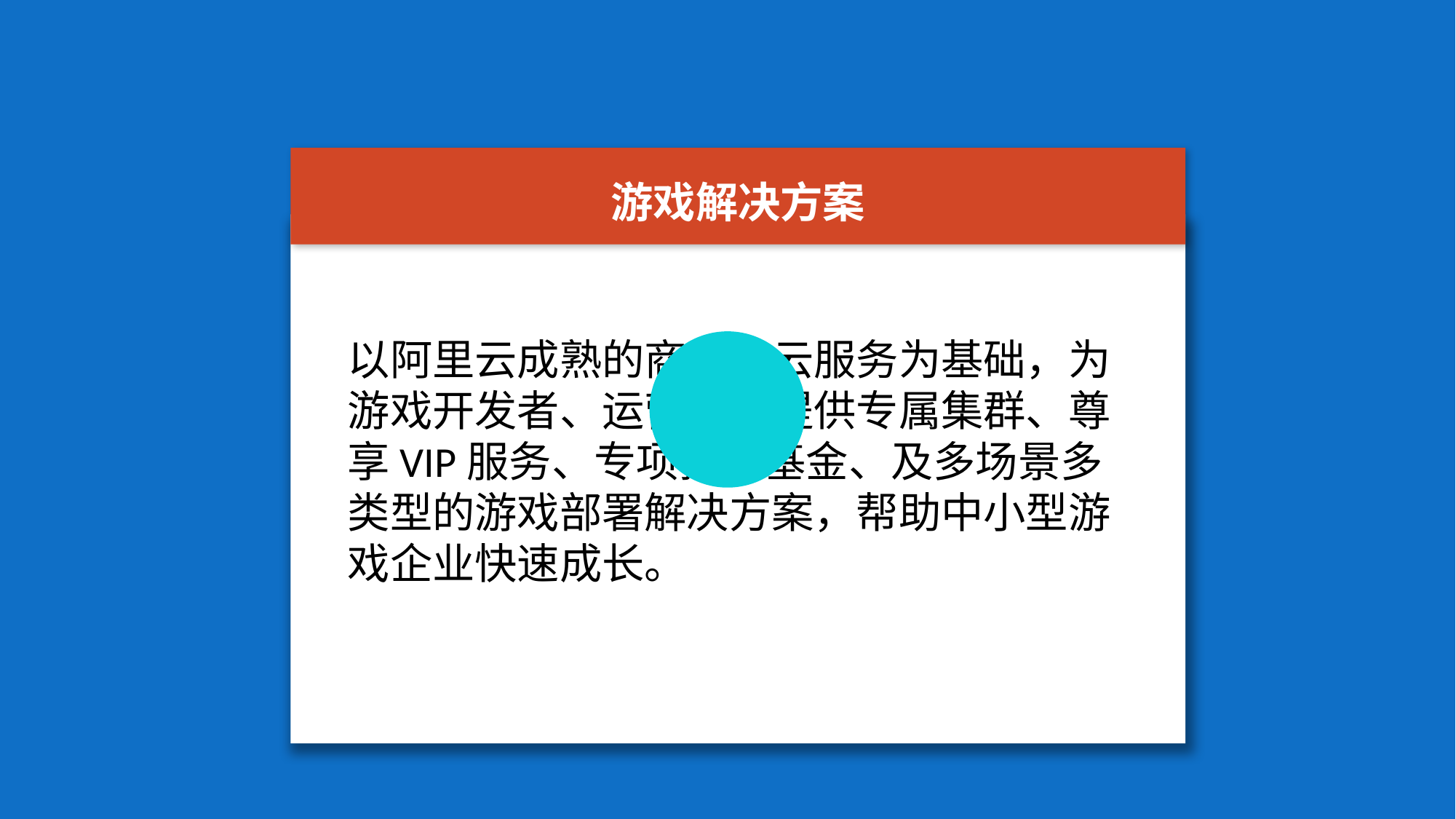

游戏解决方案
以阿里云成熟的商业化云服务为基础，为游戏开发者、运营企业提供专属集群、尊享VIP服务、专项扶持基金、及多场景多类型的游戏部署解决方案，帮助中小型游戏企业快速成长。